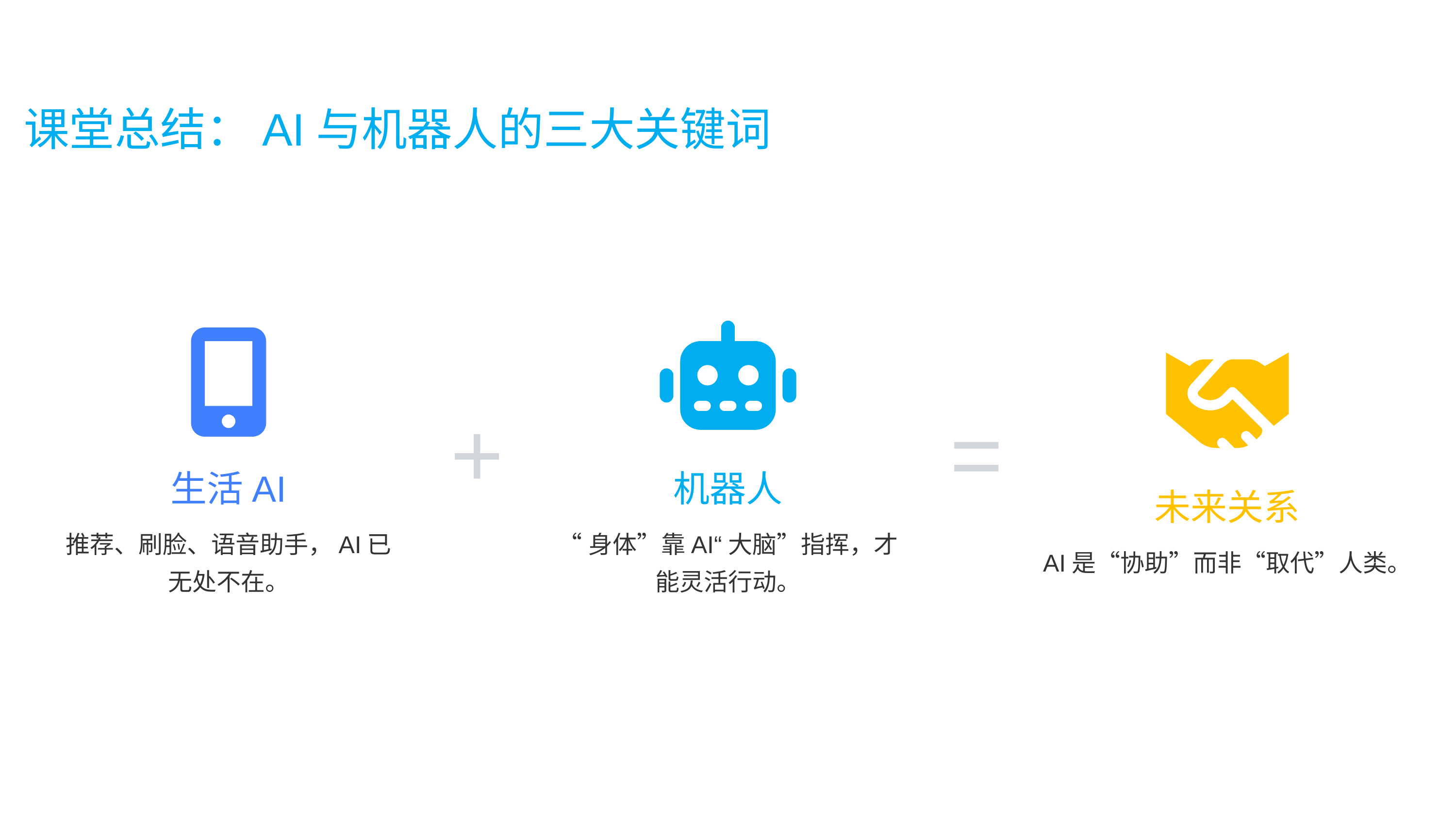

课堂总结：AI与机器人的三大关键词

+
=
生活AI
机器人
未来关系
推荐、刷脸、语音助手，AI已无处不在。
“身体”靠AI“大脑”指挥，才能灵活行动。
AI是“协助”而非“取代”人类。